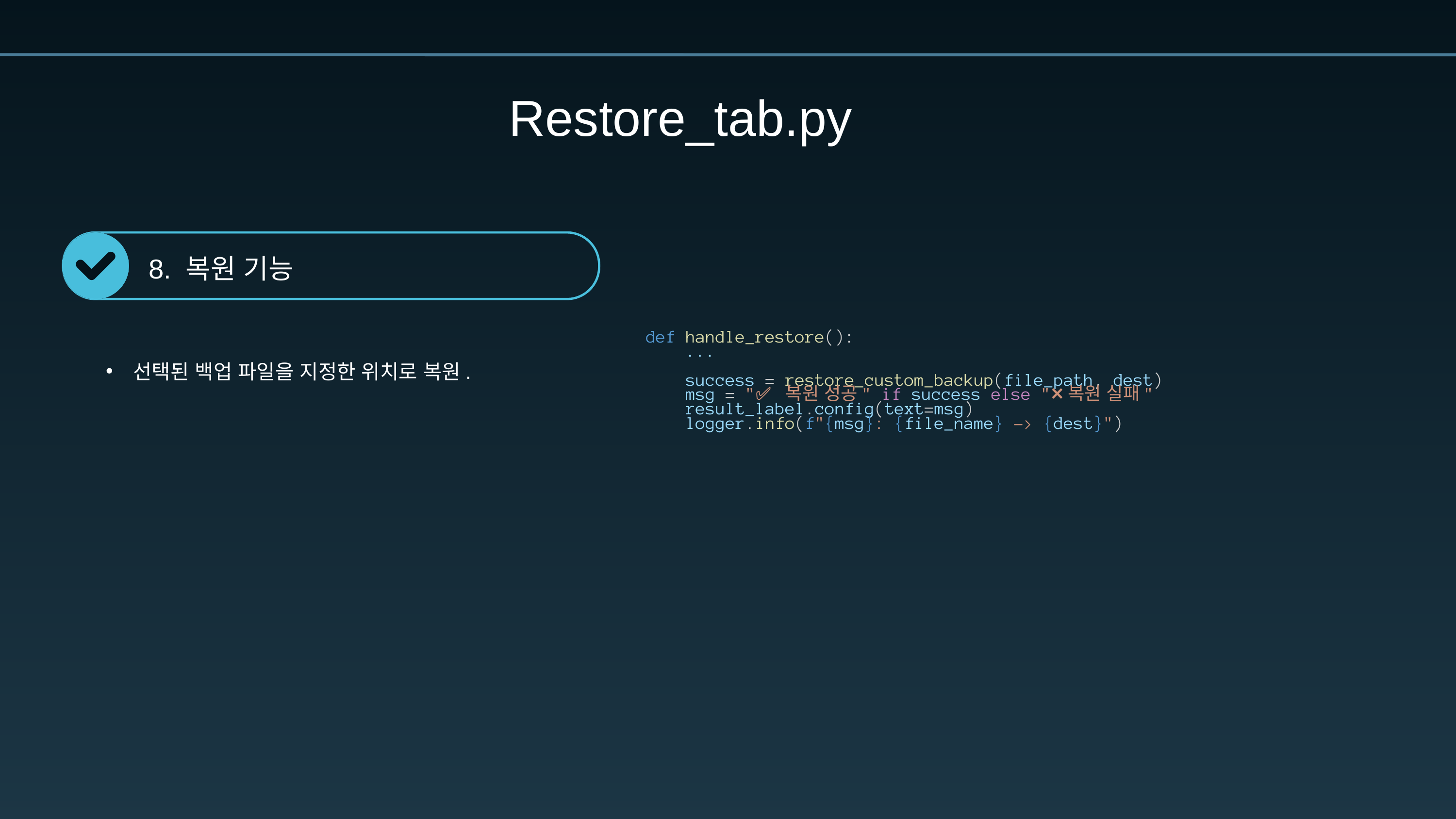

Restore_tab.py

8. 복원 기능
    def handle_restore():
        ...
        success = restore_custom_backup(file_path, dest)
        msg = "✅ 복원 성공" if success else "❌복원 실패"
        result_label.config(text=msg)
        logger.info(f"{msg}: {file_name} -> {dest}")
선택된 백업 파일을 지정한 위치로 복원.